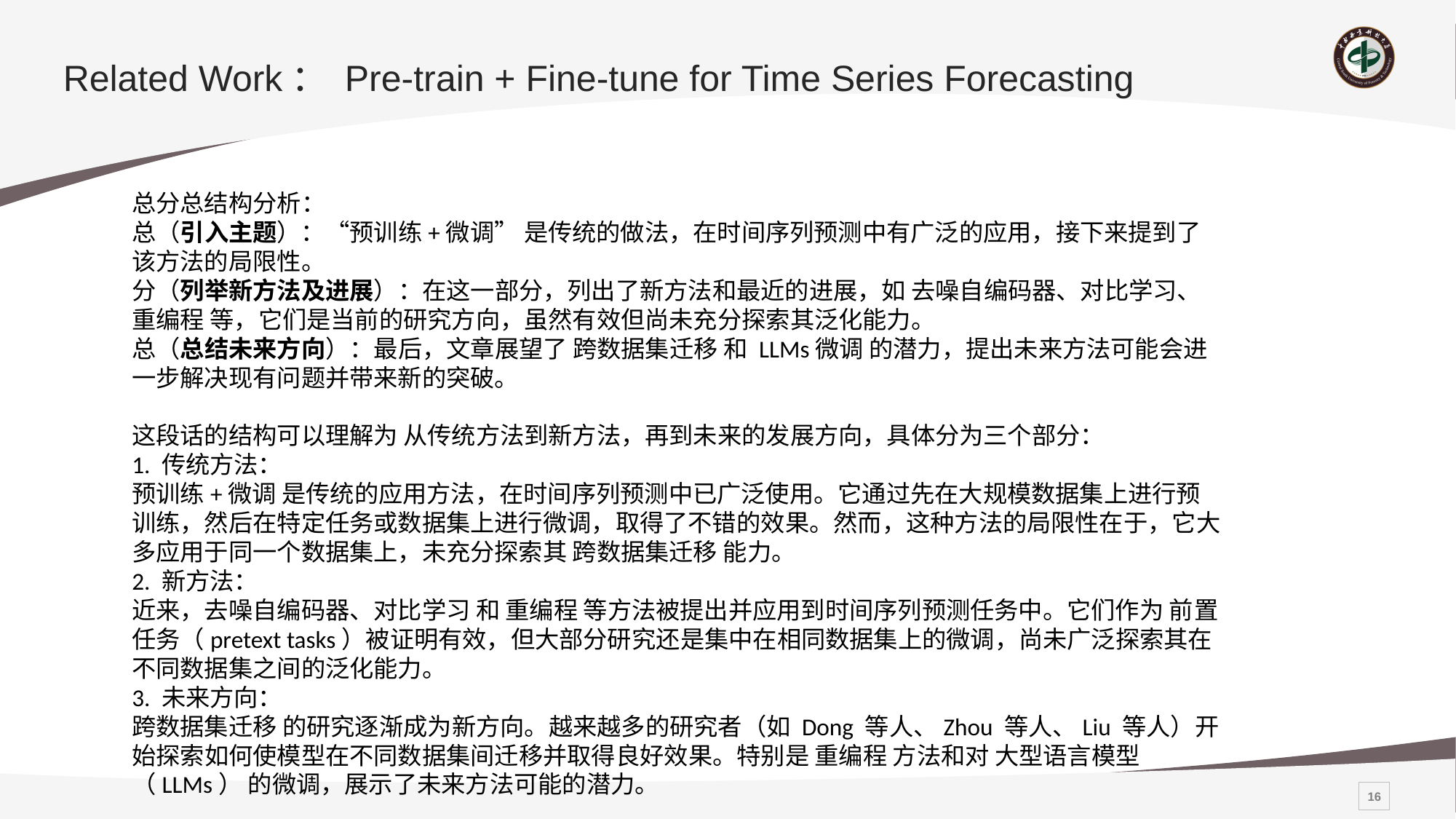

# Related Work： Pre-train + Fine-tune for Time Series Forecasting
总分总结构分析：
总（引入主题）：“预训练+微调” 是传统的做法，在时间序列预测中有广泛的应用，接下来提到了该方法的局限性。
分（列举新方法及进展）：在这一部分，列出了新方法和最近的进展，如 去噪自编码器、对比学习、重编程 等，它们是当前的研究方向，虽然有效但尚未充分探索其泛化能力。
总（总结未来方向）：最后，文章展望了 跨数据集迁移 和 LLMs微调 的潜力，提出未来方法可能会进一步解决现有问题并带来新的突破。

这段话的结构可以理解为 从传统方法到新方法，再到未来的发展方向，具体分为三个部分：
1. 传统方法：
预训练+微调 是传统的应用方法，在时间序列预测中已广泛使用。它通过先在大规模数据集上进行预训练，然后在特定任务或数据集上进行微调，取得了不错的效果。然而，这种方法的局限性在于，它大多应用于同一个数据集上，未充分探索其 跨数据集迁移 能力。
2. 新方法：
近来，去噪自编码器、对比学习 和 重编程 等方法被提出并应用到时间序列预测任务中。它们作为 前置任务（pretext tasks）被证明有效，但大部分研究还是集中在相同数据集上的微调，尚未广泛探索其在不同数据集之间的泛化能力。
3. 未来方向：
跨数据集迁移 的研究逐渐成为新方向。越来越多的研究者（如 Dong 等人、Zhou 等人、Liu 等人）开始探索如何使模型在不同数据集间迁移并取得良好效果。特别是 重编程 方法和对 大型语言模型（LLMs） 的微调，展示了未来方法可能的潜力。